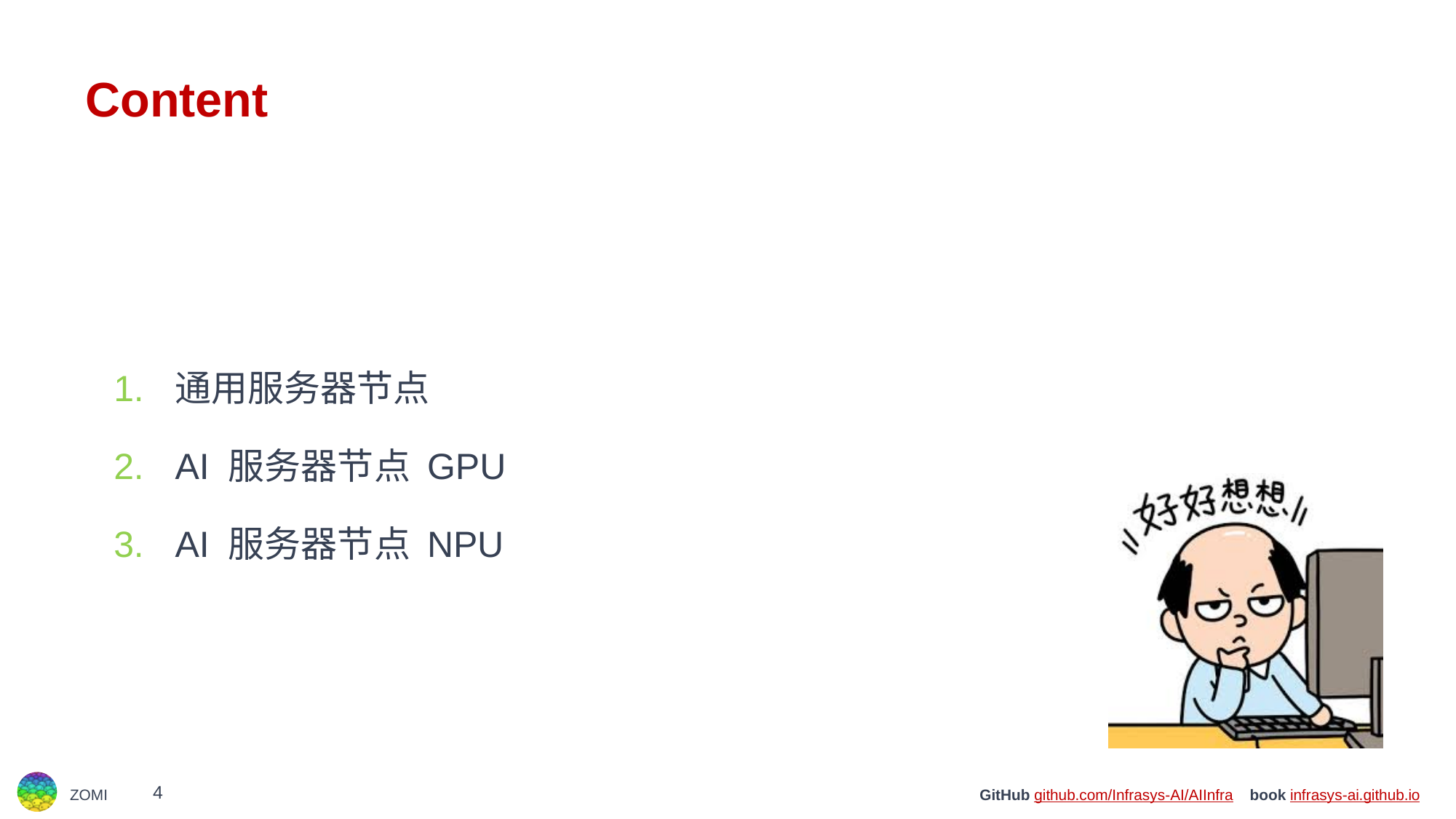

# Content
通用服务器节点
AI 服务器节点 GPU
AI 服务器节点 NPU